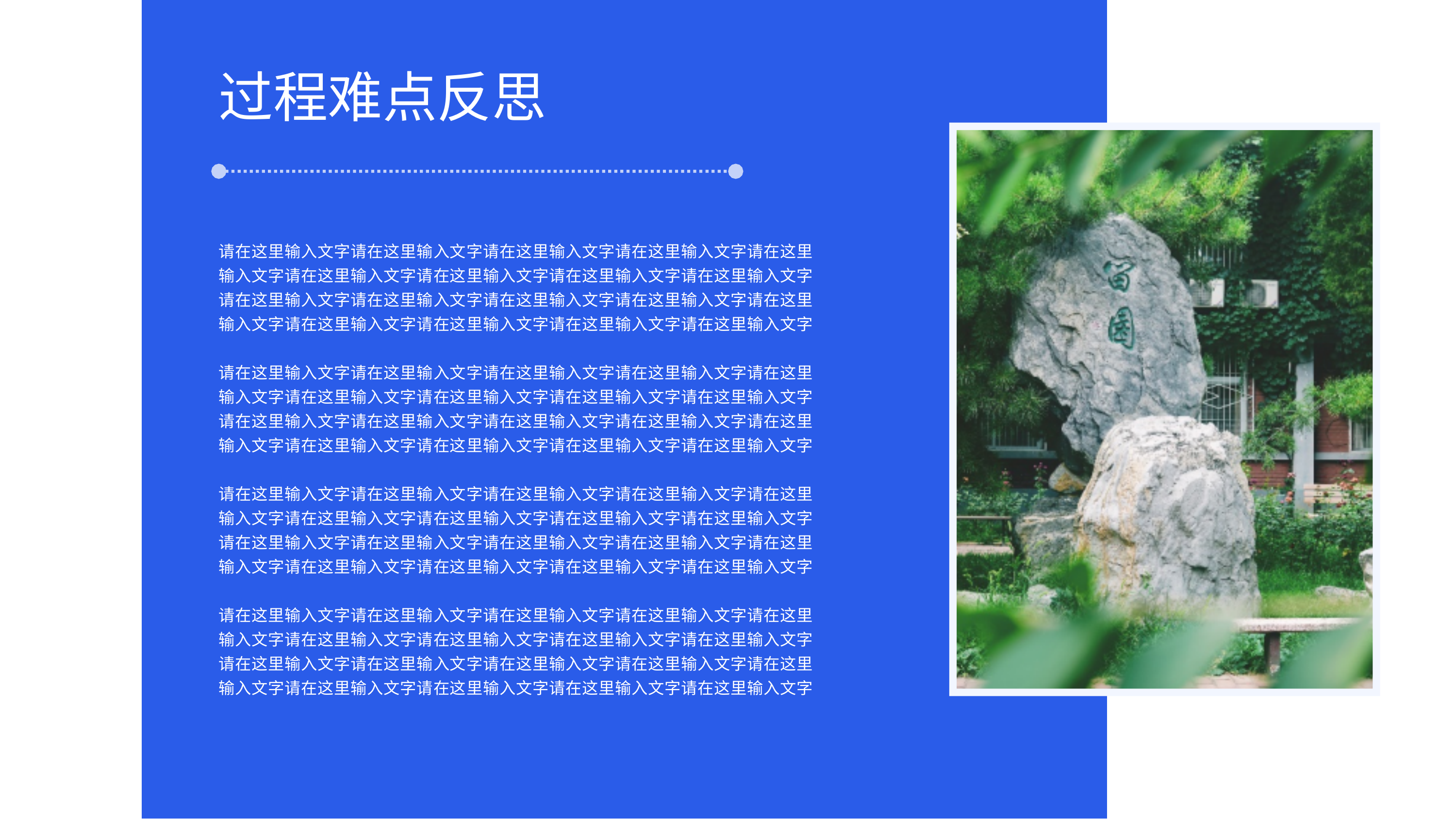

过程难点反思

请在这里输入文字请在这里输入文字请在这里输入文字请在这里输入文字请在这里输入文字请在这里输入文字请在这里输入文字请在这里输入文字请在这里输入文字请在这里输入文字请在这里输入文字请在这里输入文字请在这里输入文字请在这里输入文字请在这里输入文字请在这里输入文字请在这里输入文字请在这里输入文字

请在这里输入文字请在这里输入文字请在这里输入文字请在这里输入文字请在这里输入文字请在这里输入文字请在这里输入文字请在这里输入文字请在这里输入文字请在这里输入文字请在这里输入文字请在这里输入文字请在这里输入文字请在这里输入文字请在这里输入文字请在这里输入文字请在这里输入文字请在这里输入文字

请在这里输入文字请在这里输入文字请在这里输入文字请在这里输入文字请在这里输入文字请在这里输入文字请在这里输入文字请在这里输入文字请在这里输入文字请在这里输入文字请在这里输入文字请在这里输入文字请在这里输入文字请在这里输入文字请在这里输入文字请在这里输入文字请在这里输入文字请在这里输入文字

请在这里输入文字请在这里输入文字请在这里输入文字请在这里输入文字请在这里输入文字请在这里输入文字请在这里输入文字请在这里输入文字请在这里输入文字请在这里输入文字请在这里输入文字请在这里输入文字请在这里输入文字请在这里输入文字请在这里输入文字请在这里输入文字请在这里输入文字请在这里输入文字